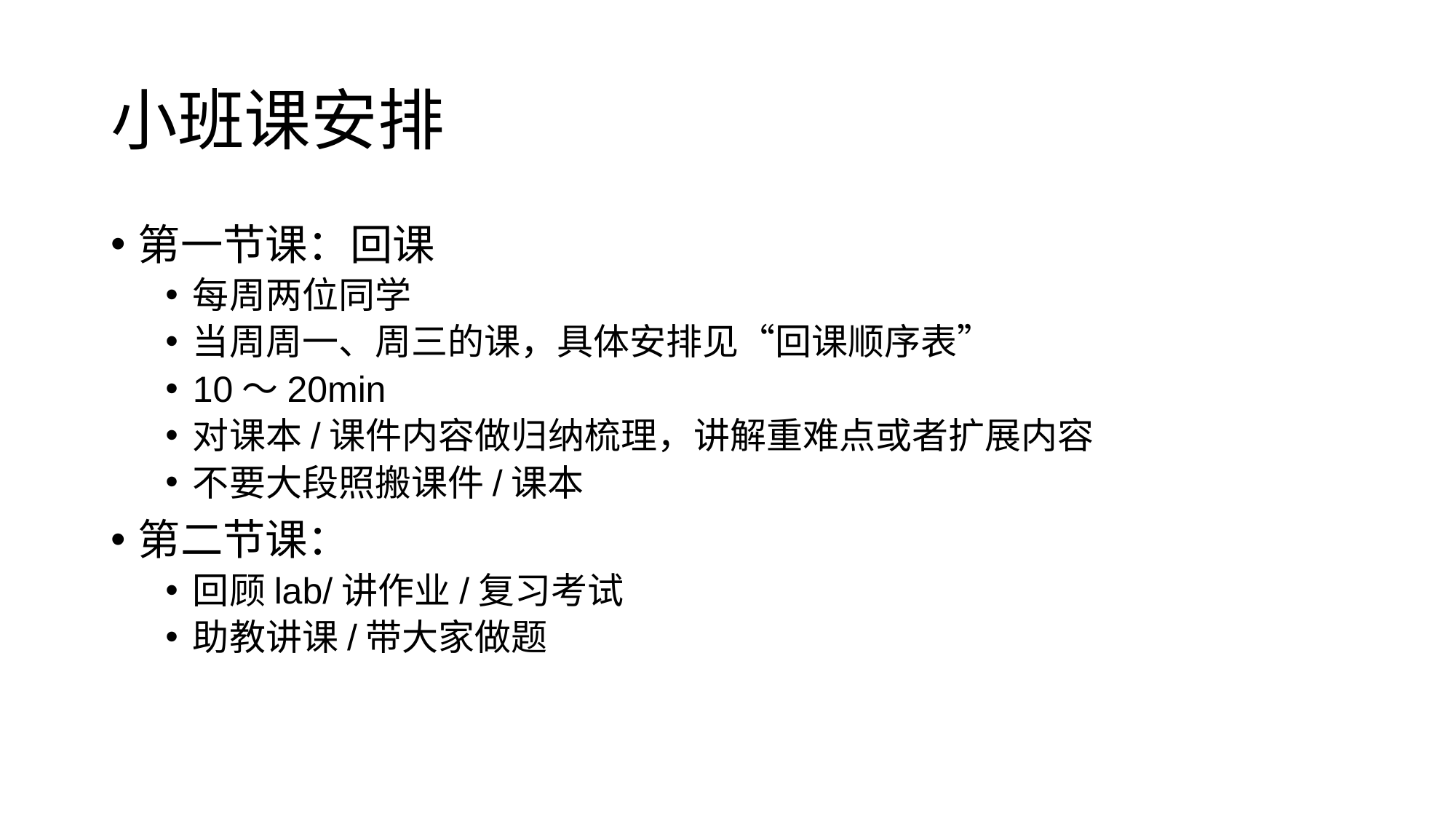

# 小班课安排
第一节课：回课
每周两位同学
当周周一、周三的课，具体安排见“回课顺序表”
10～20min
对课本/课件内容做归纳梳理，讲解重难点或者扩展内容
不要大段照搬课件/课本
第二节课：
回顾lab/讲作业/复习考试
助教讲课/带大家做题